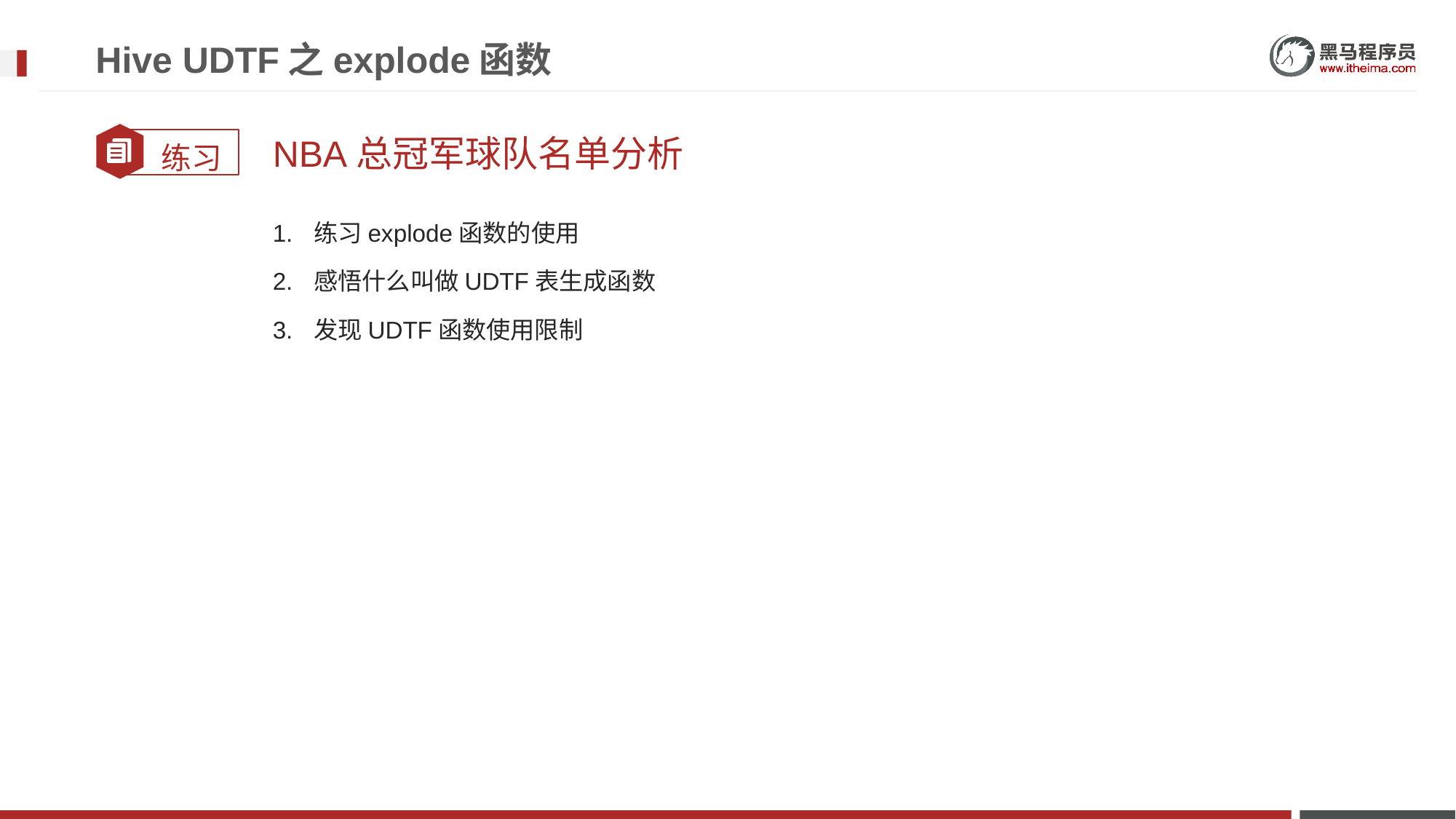

# Hive UDTF之explode函数
NBA总冠军球队名单分析
练习explode函数的使用
感悟什么叫做UDTF表生成函数
发现UDTF函数使用限制